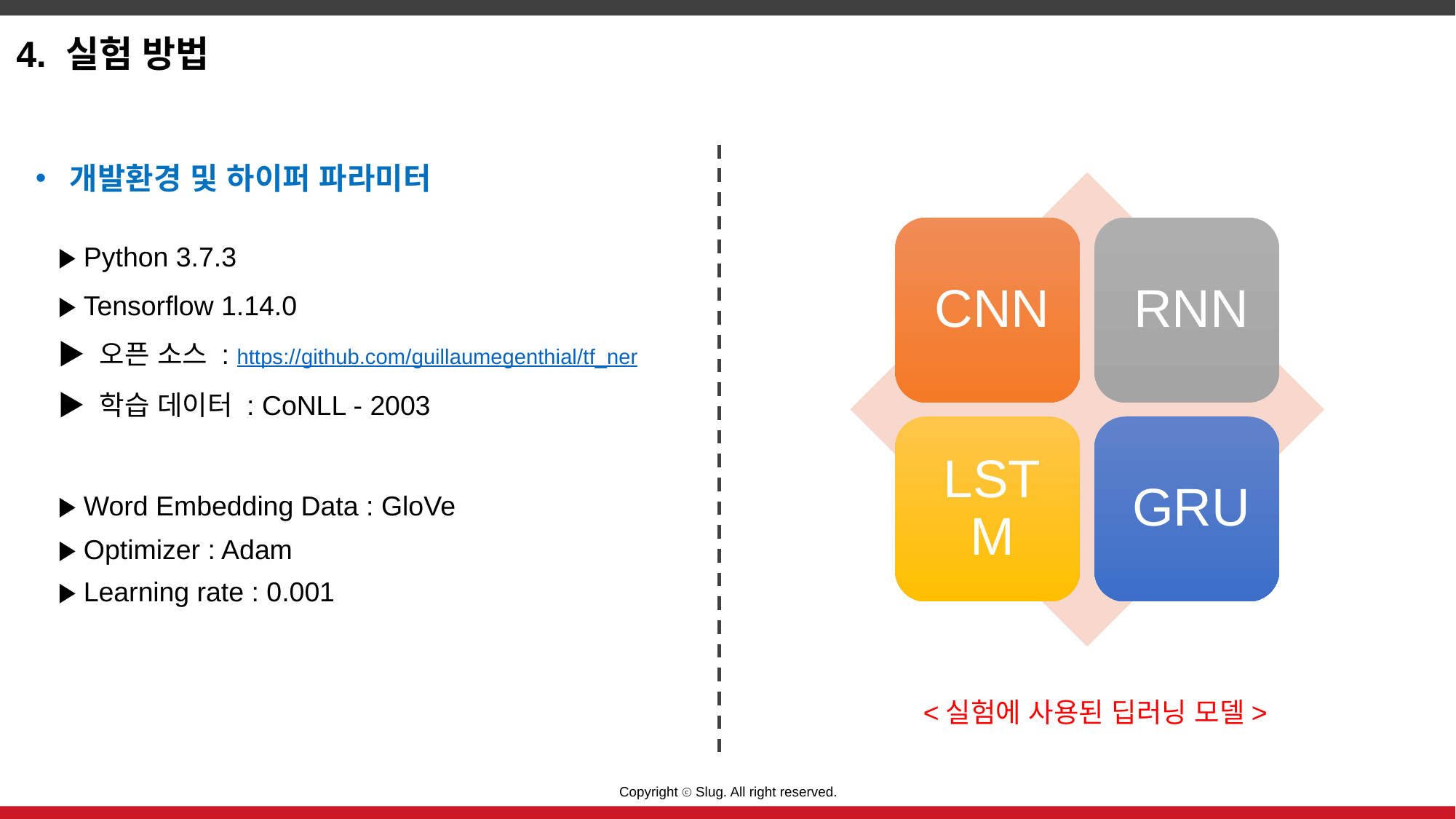

4. 실험 방법
개발환경 및 하이퍼 파라미터
CNN
RNN
LSTM
GRU
▶ Python 3.7.3
▶ Tensorflow 1.14.0
▶ 오픈 소스 : https://github.com/guillaumegenthial/tf_ner
▶ 학습 데이터 : CoNLL - 2003
▶ Word Embedding Data : GloVe
▶ Optimizer : Adam
▶ Learning rate : 0.001
<실험에 사용된 딥러닝 모델>